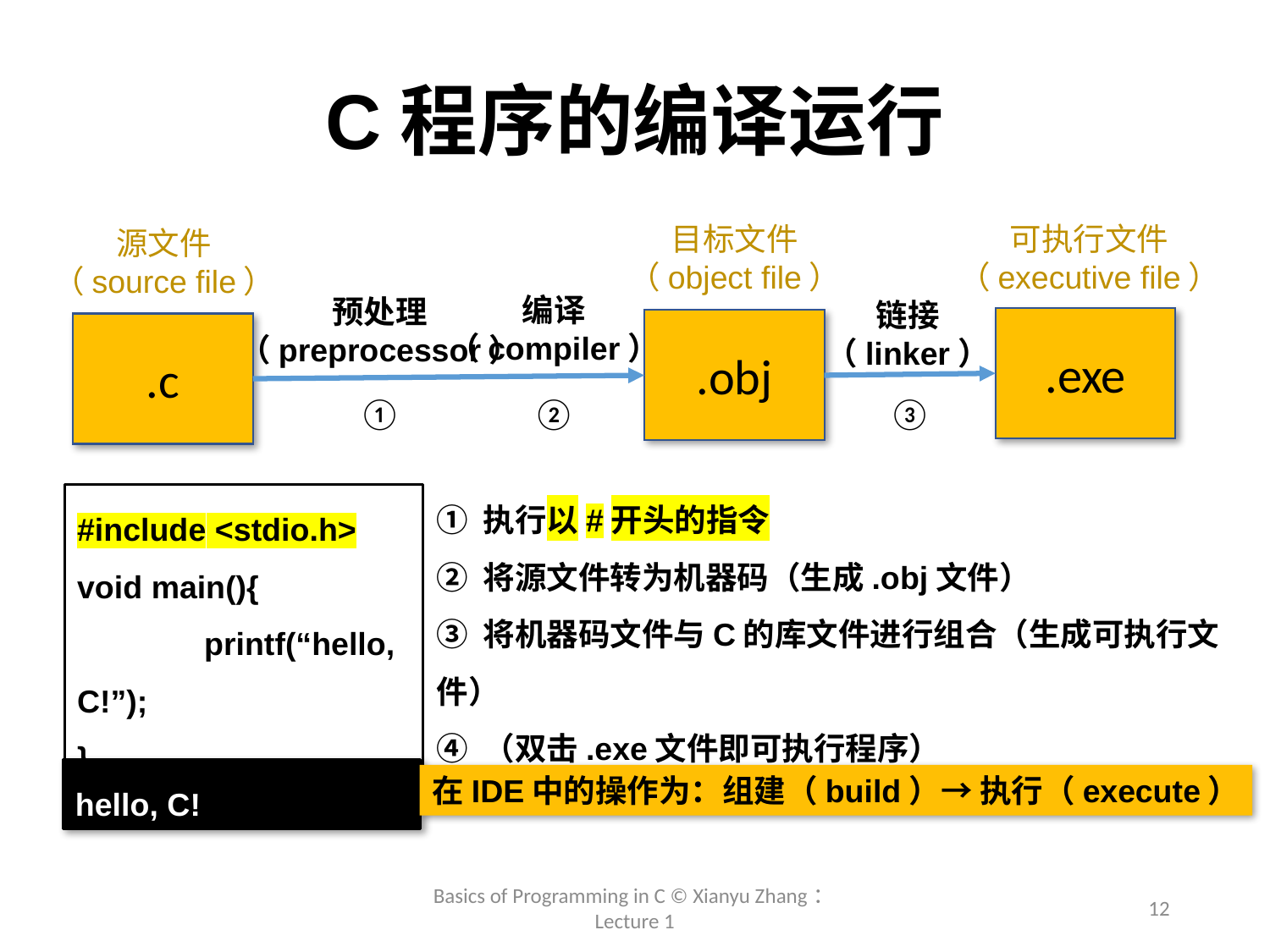

# C程序的编译运行
目标文件
（object file）
可执行文件
（executive file）
源文件
（source file）
编译
（compiler）
预处理
（preprocessor）
链接
（linker）
.exe
.obj
.c
①
②
③
① 执行以#开头的指令
② 将源文件转为机器码（生成.obj文件）
③ 将机器码文件与C的库文件进行组合（生成可执行文件）
④ （双击.exe文件即可执行程序）
#include <stdio.h>
void main(){
	printf(“hello, C!”);
}
hello, C!
在IDE中的操作为：组建（build）→ 执行（execute）
Basics of Programming in C © Xianyu Zhang：Lecture 1
12